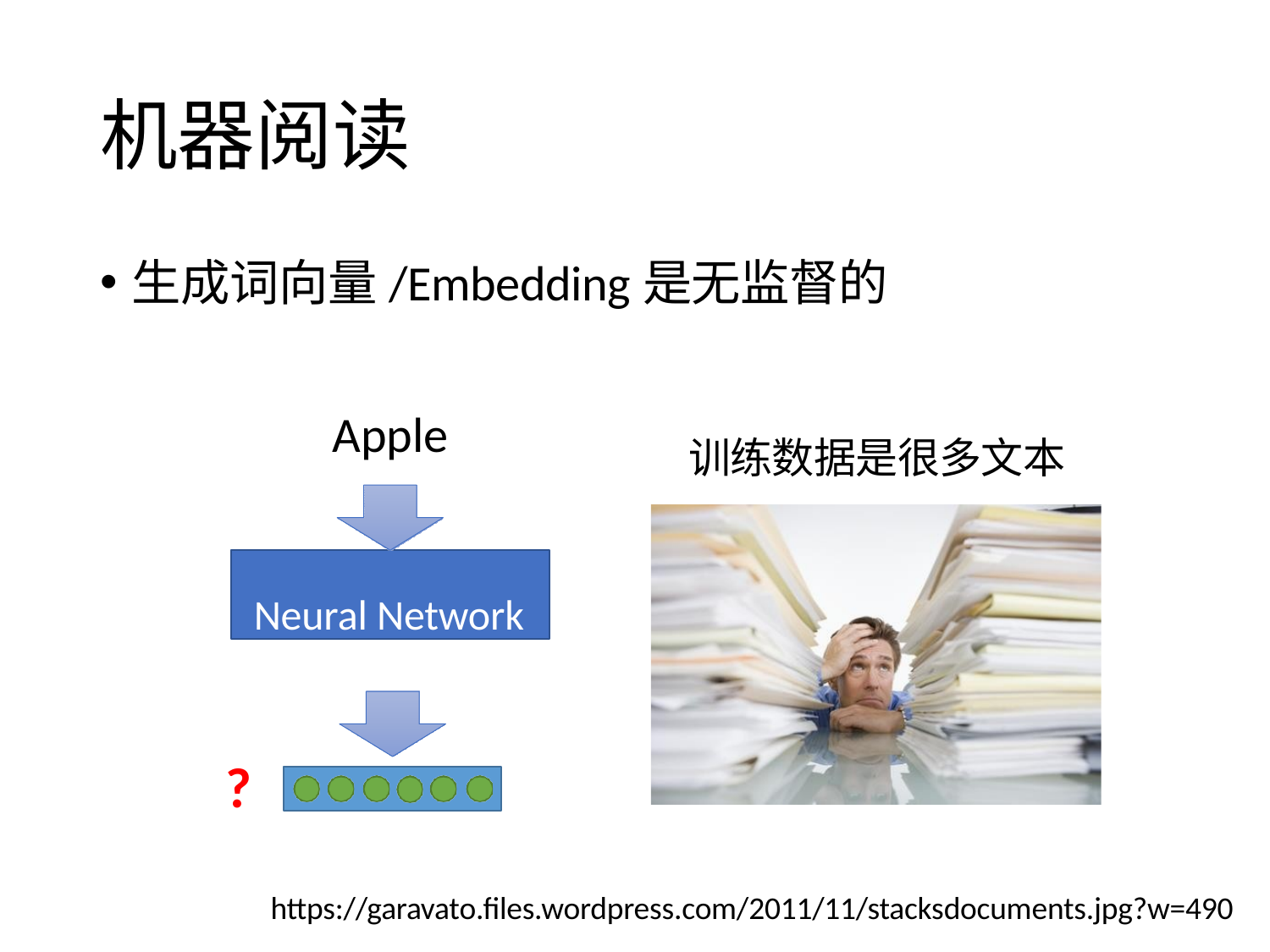

# 机器阅读
生成词向量/Embedding是无监督的
Apple
训练数据是很多文本

Neural Network

?

https://garavato.files.wordpress.com/2011/11/stacksdocuments.jpg?w=490